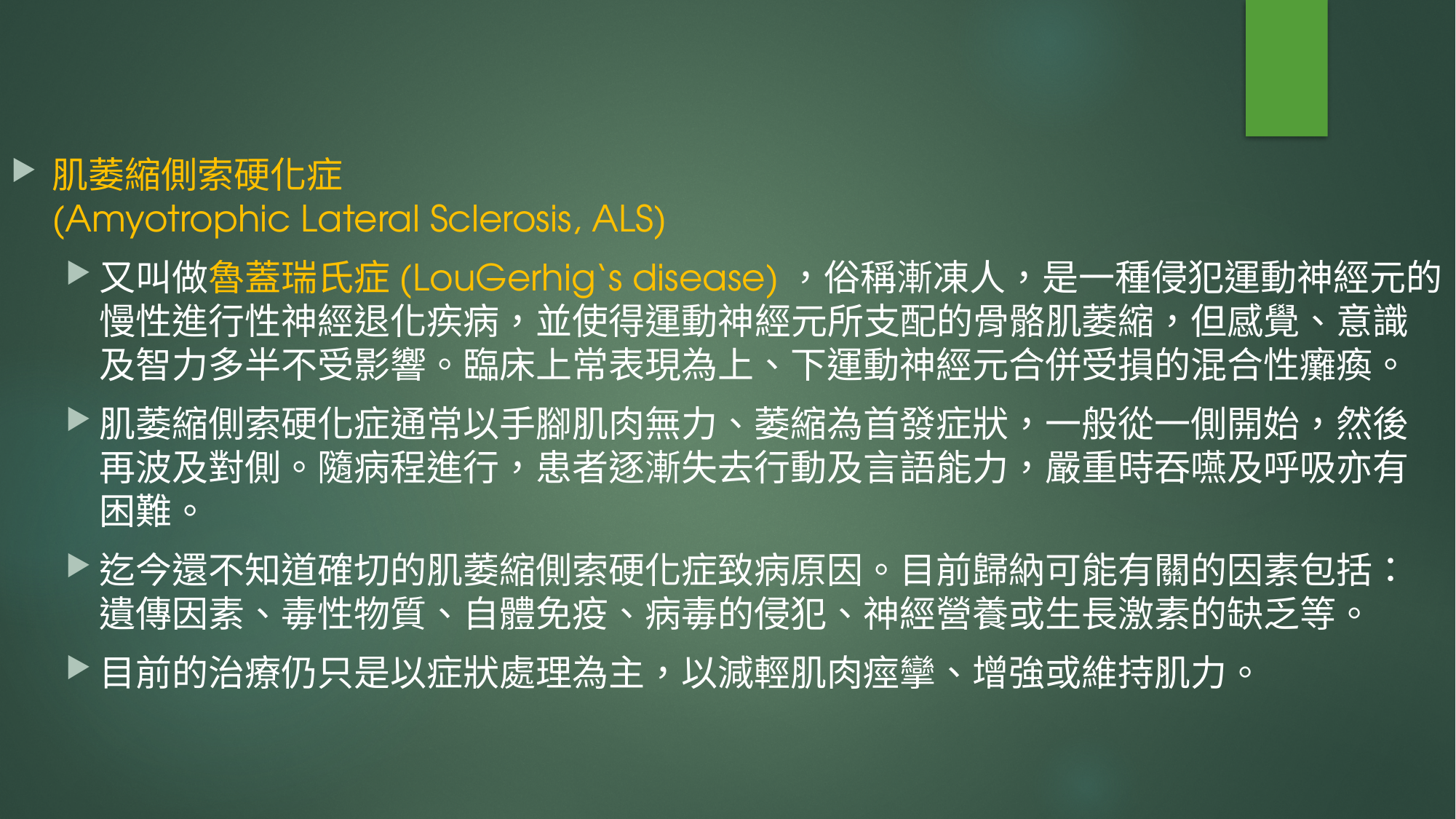

肌萎縮側索硬化症
(Amyotrophic Lateral Sclerosis, ALS)
又叫做魯蓋瑞氏症(LouGerhig‘s disease)，俗稱漸凍人，是一種侵犯運動神經元的慢性進行性神經退化疾病，並使得運動神經元所支配的骨骼肌萎縮，但感覺、意識及智力多半不受影響。臨床上常表現為上、下運動神經元合併受損的混合性癱瘓。
肌萎縮側索硬化症通常以手腳肌肉無力、萎縮為首發症狀，一般從一側開始，然後再波及對側。隨病程進行，患者逐漸失去行動及言語能力，嚴重時吞嚥及呼吸亦有困難。
迄今還不知道確切的肌萎縮側索硬化症致病原因。目前歸納可能有關的因素包括：遺傳因素、毒性物質、自體免疫、病毒的侵犯、神經營養或生長激素的缺乏等。
目前的治療仍只是以症狀處理為主，以減輕肌肉痙攣、增強或維持肌力。